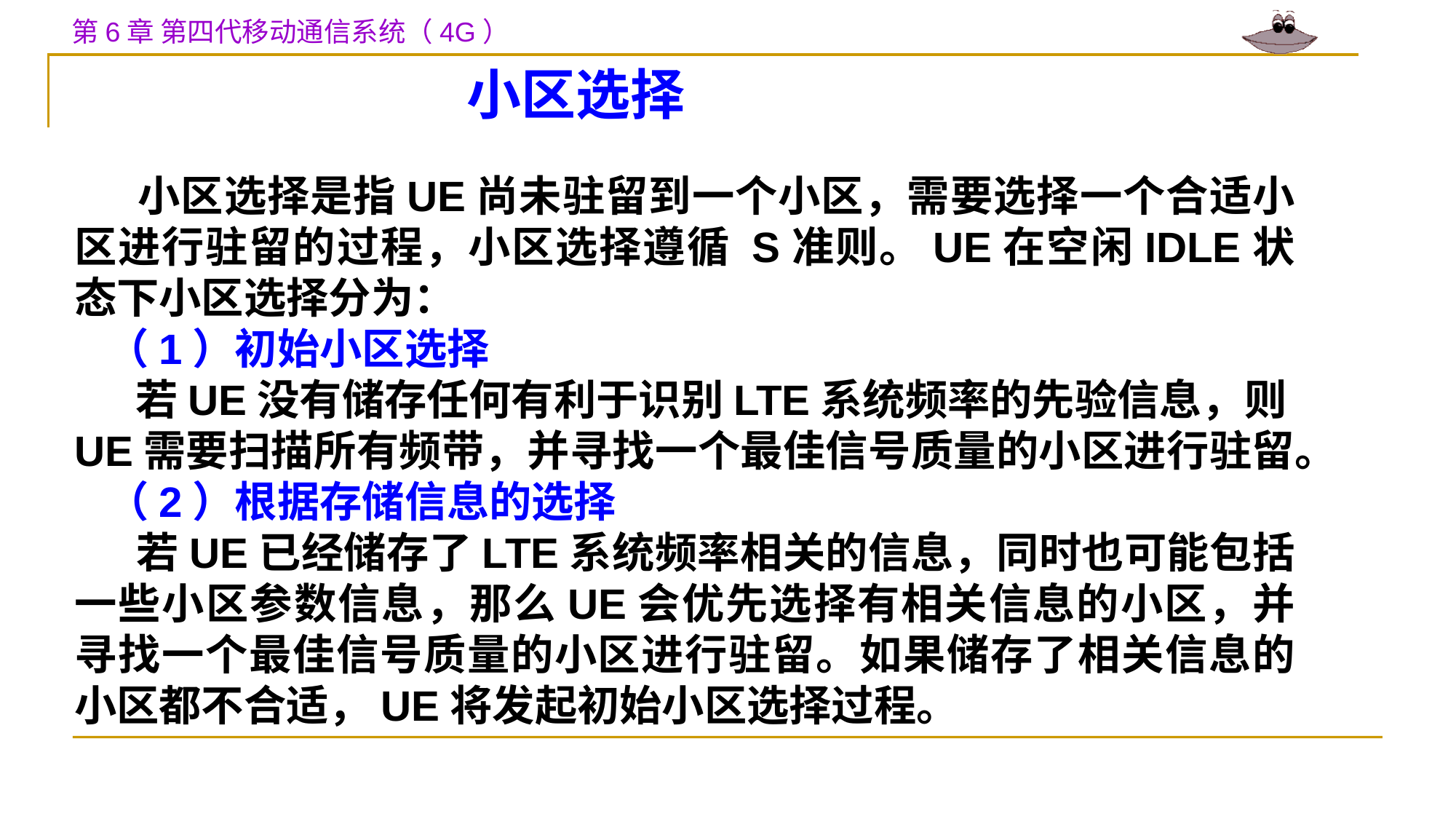

小区选择
  小区选择是指UE尚未驻留到一个小区，需要选择一个合适小区进行驻留的过程，小区选择遵循 S准则。UE在空闲IDLE状态下小区选择分为：
（1）初始小区选择
  若UE没有储存任何有利于识别LTE系统频率的先验信息，则UE需要扫描所有频带，并寻找一个最佳信号质量的小区进行驻留。
（2）根据存储信息的选择
  若UE已经储存了LTE系统频率相关的信息，同时也可能包括一些小区参数信息，那么UE会优先选择有相关信息的小区，并寻找一个最佳信号质量的小区进行驻留。如果储存了相关信息的小区都不合适，UE将发起初始小区选择过程。